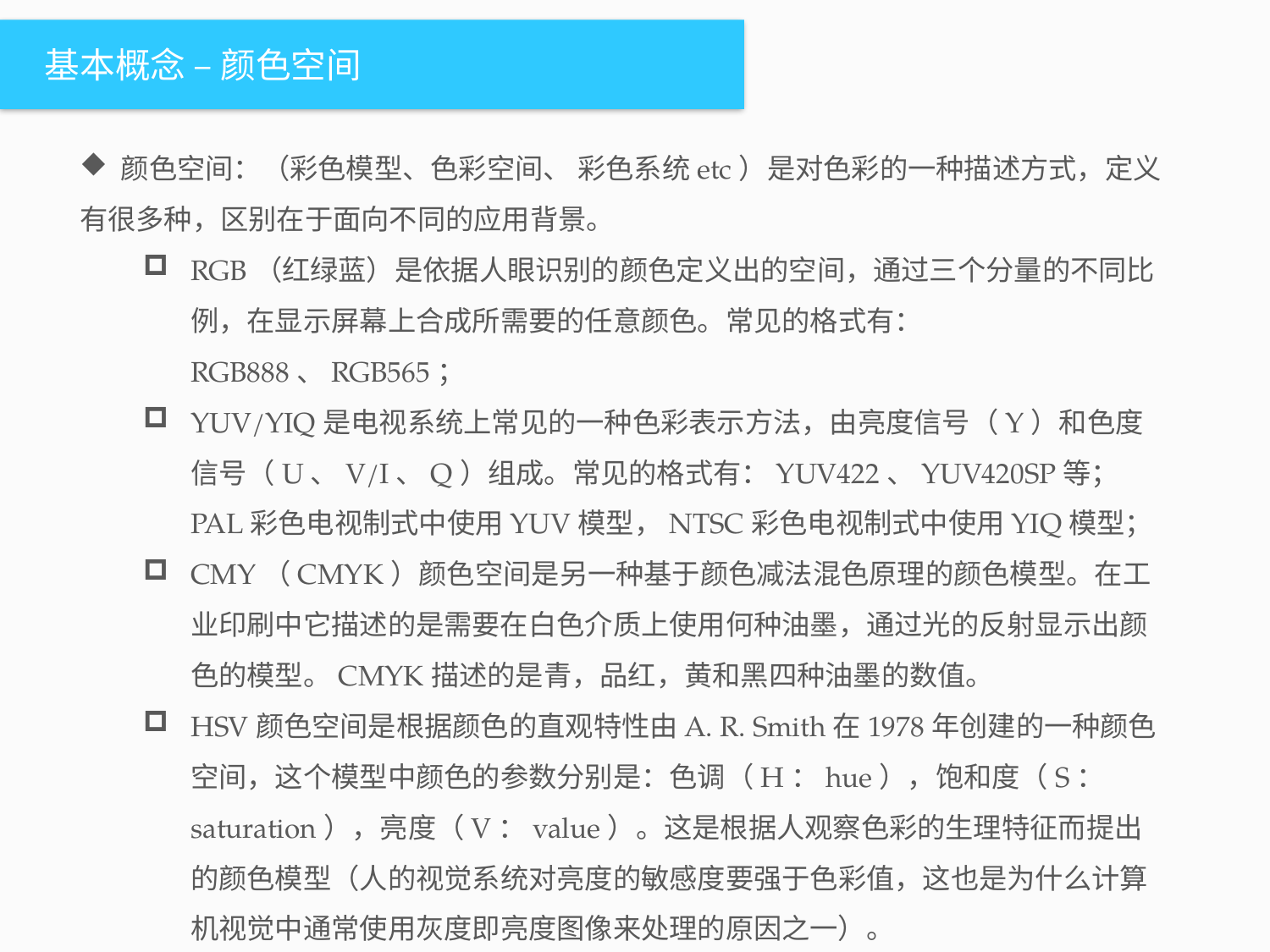

基本概念 – 颜色空间
 颜色空间：（彩色模型、色彩空间、 彩色系统etc）是对色彩的一种描述方式，定义有很多种，区别在于面向不同的应用背景。
RGB（红绿蓝）是依据人眼识别的颜色定义出的空间，通过三个分量的不同比例，在显示屏幕上合成所需要的任意颜色。常见的格式有：RGB888、RGB565；
YUV/YIQ是电视系统上常见的一种色彩表示方法，由亮度信号（Y）和色度信号（U、V/I、Q）组成。常见的格式有：YUV422、YUV420SP等；PAL彩色电视制式中使用YUV模型，NTSC彩色电视制式中使用YIQ模型；
CMY（CMYK）颜色空间是另一种基于颜色减法混色原理的颜色模型。在工业印刷中它描述的是需要在白色介质上使用何种油墨，通过光的反射显示出颜色的模型。CMYK描述的是青，品红，黄和黑四种油墨的数值。
HSV颜色空间是根据颜色的直观特性由A. R. Smith在1978年创建的一种颜色空间，这个模型中颜色的参数分别是：色调（H：hue），饱和度（S：saturation），亮度（V：value）。这是根据人观察色彩的生理特征而提出的颜色模型（人的视觉系统对亮度的敏感度要强于色彩值，这也是为什么计算机视觉中通常使用灰度即亮度图像来处理的原因之一）。